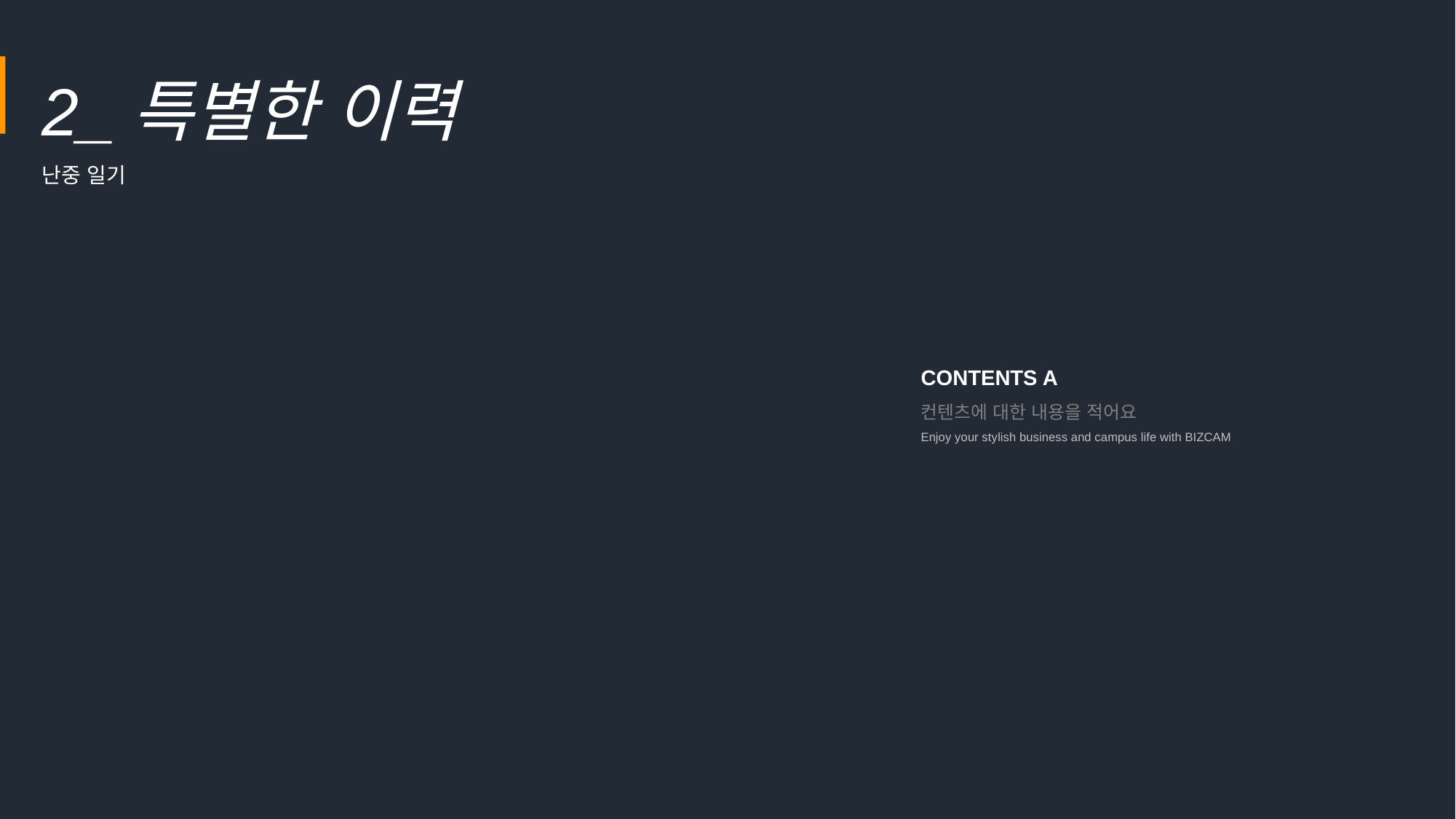

2_특별한 이력
난중 일기

CONTENTS A
컨텐츠에 대한 내용을 적어요
Enjoy your stylish business and campus life with BIZCAM